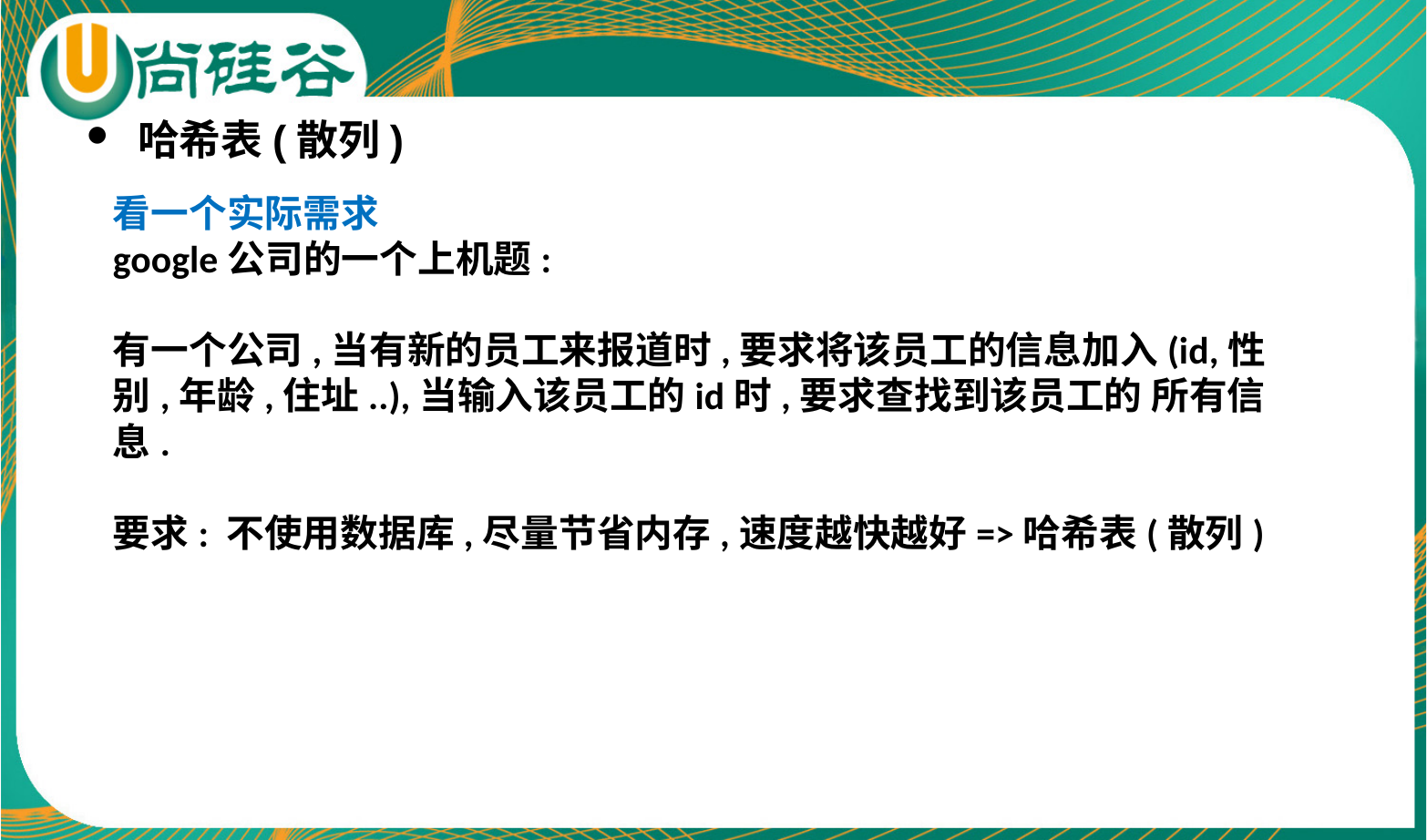

哈希表(散列)
看一个实际需求
google公司的一个上机题:

有一个公司,当有新的员工来报道时,要求将该员工的信息加入(id,性别,年龄,住址..),当输入该员工的id时,要求查找到该员工的 所有信息.

要求: 不使用数据库,尽量节省内存,速度越快越好=>哈希表(散列)